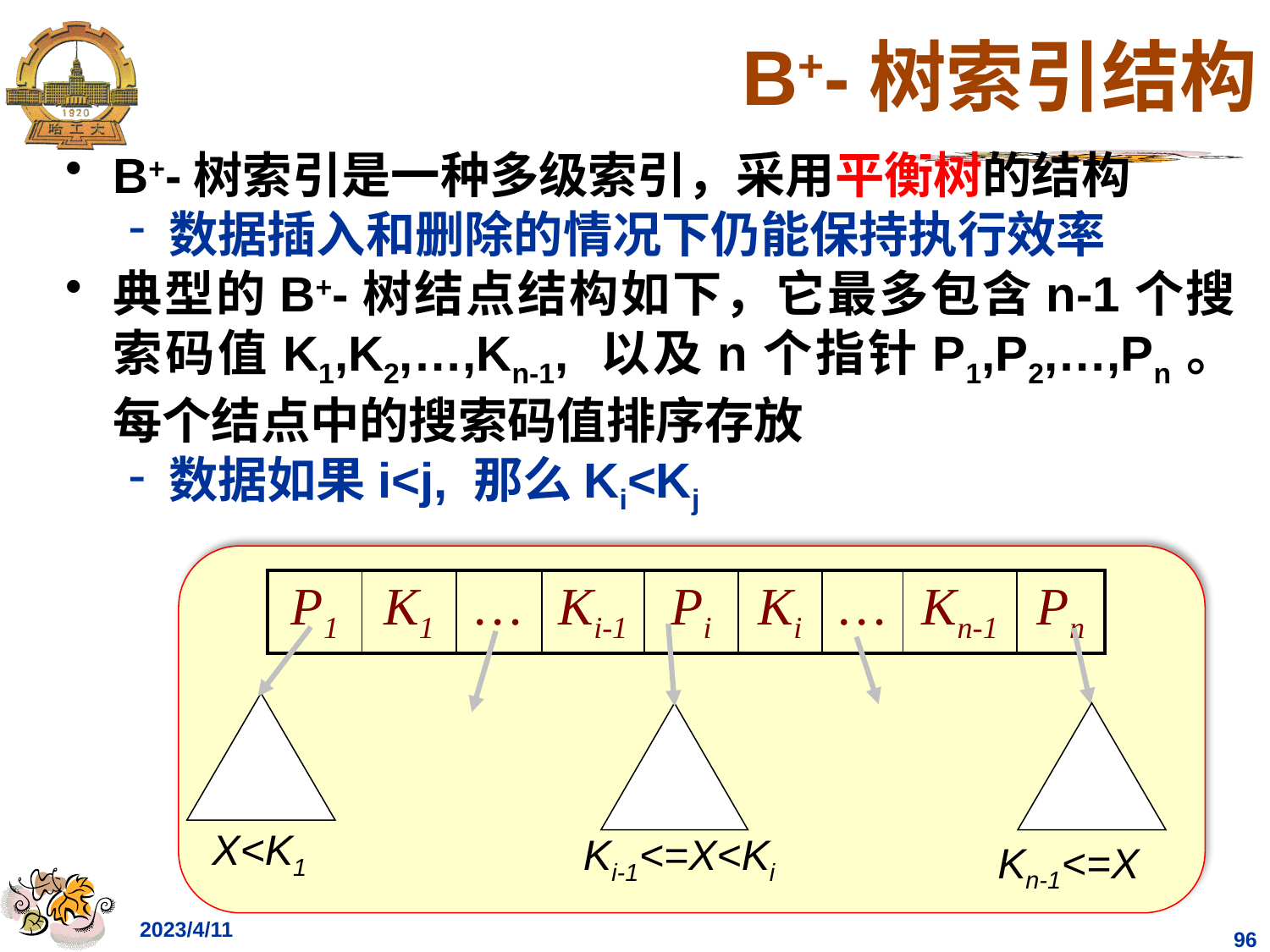

# B+-树索引结构
B+-树索引是一种多级索引，采用平衡树的结构
数据插入和删除的情况下仍能保持执行效率
典型的B+-树结点结构如下，它最多包含n-1个搜索码值K1,K2,…,Kn-1, 以及n个指针P1,P2,…,Pn。每个结点中的搜索码值排序存放
数据如果i<j, 那么Ki<Kj

| P1 | K1 | … | Ki-1 | Pi | Ki | … | Kn-1 | Pn |
| --- | --- | --- | --- | --- | --- | --- | --- | --- |

X<K1

Ki-1<=X<Ki

Kn-1<=X
2023/4/11
96